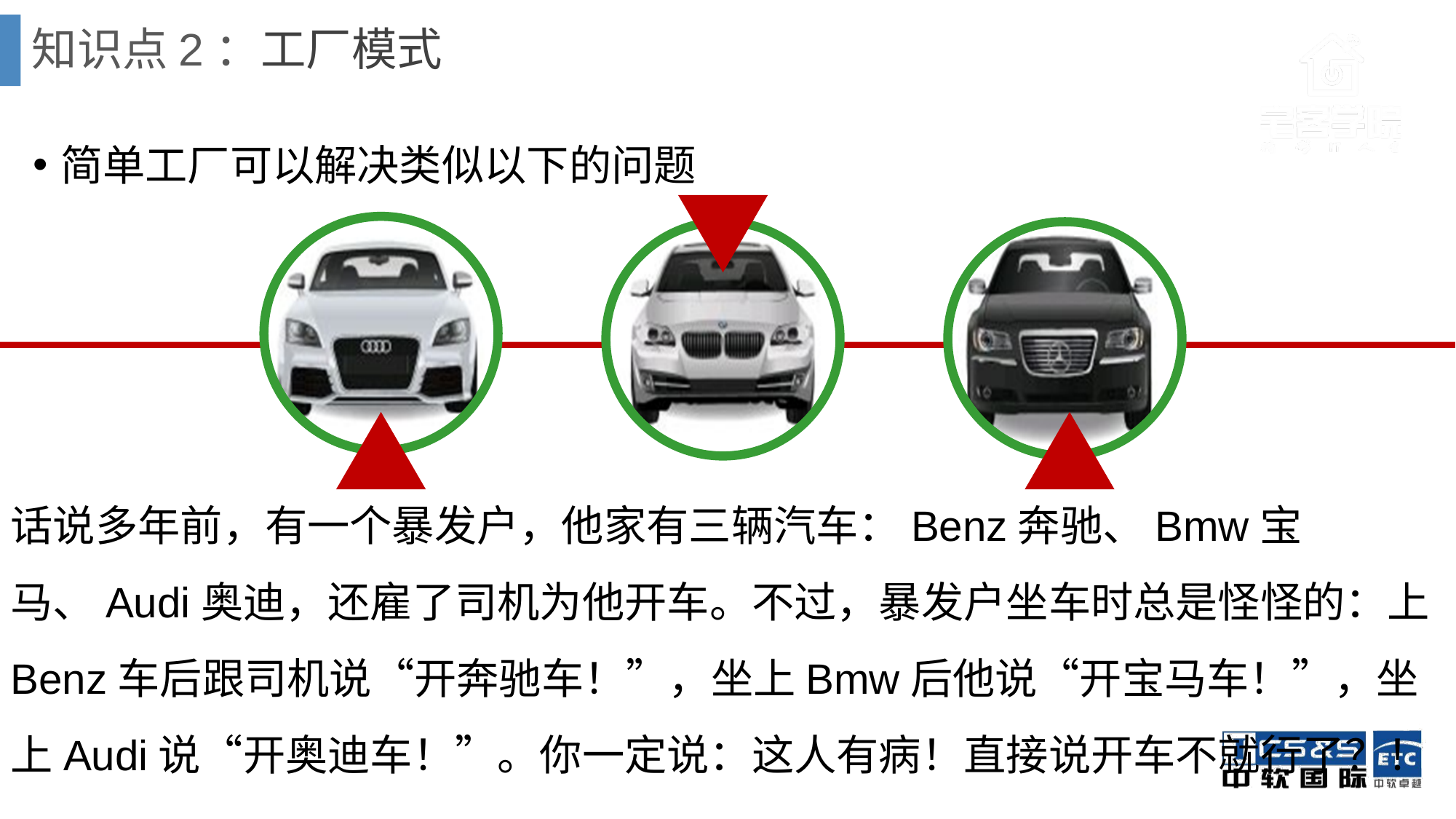

# 知识点2：工厂模式
简单工厂可以解决类似以下的问题

话说多年前，有一个暴发户，他家有三辆汽车：Benz奔驰、Bmw宝马、Audi奥迪，还雇了司机为他开车。不过，暴发户坐车时总是怪怪的：上Benz车后跟司机说“开奔驰车！”，坐上Bmw后他说“开宝马车！”，坐上Audi说“开奥迪车！”。你一定说：这人有病！直接说开车不就行了？！